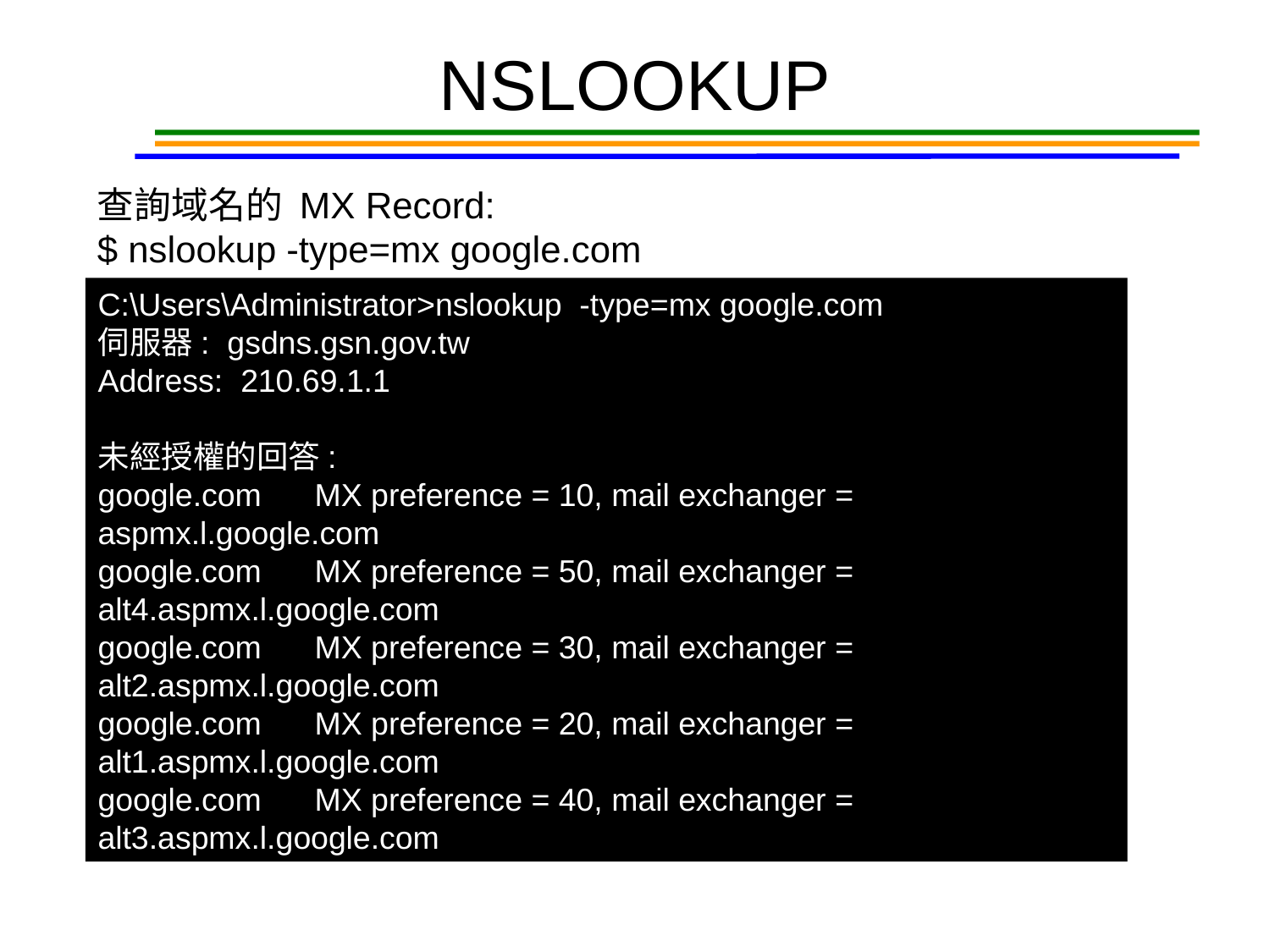

NSLOOKUP
查詢域名的 MX Record:
$ nslookup -type=mx google.com
C:\Users\Administrator>nslookup  -type=mx google.com
伺服器:  gsdns.gsn.gov.tw
Address:  210.69.1.1

未經授權的回答:
google.com      MX preference = 10, mail exchanger = aspmx.l.google.com
google.com      MX preference = 50, mail exchanger = alt4.aspmx.l.google.com
google.com      MX preference = 30, mail exchanger = alt2.aspmx.l.google.com
google.com      MX preference = 20, mail exchanger = alt1.aspmx.l.google.com
google.com      MX preference = 40, mail exchanger = alt3.aspmx.l.google.com